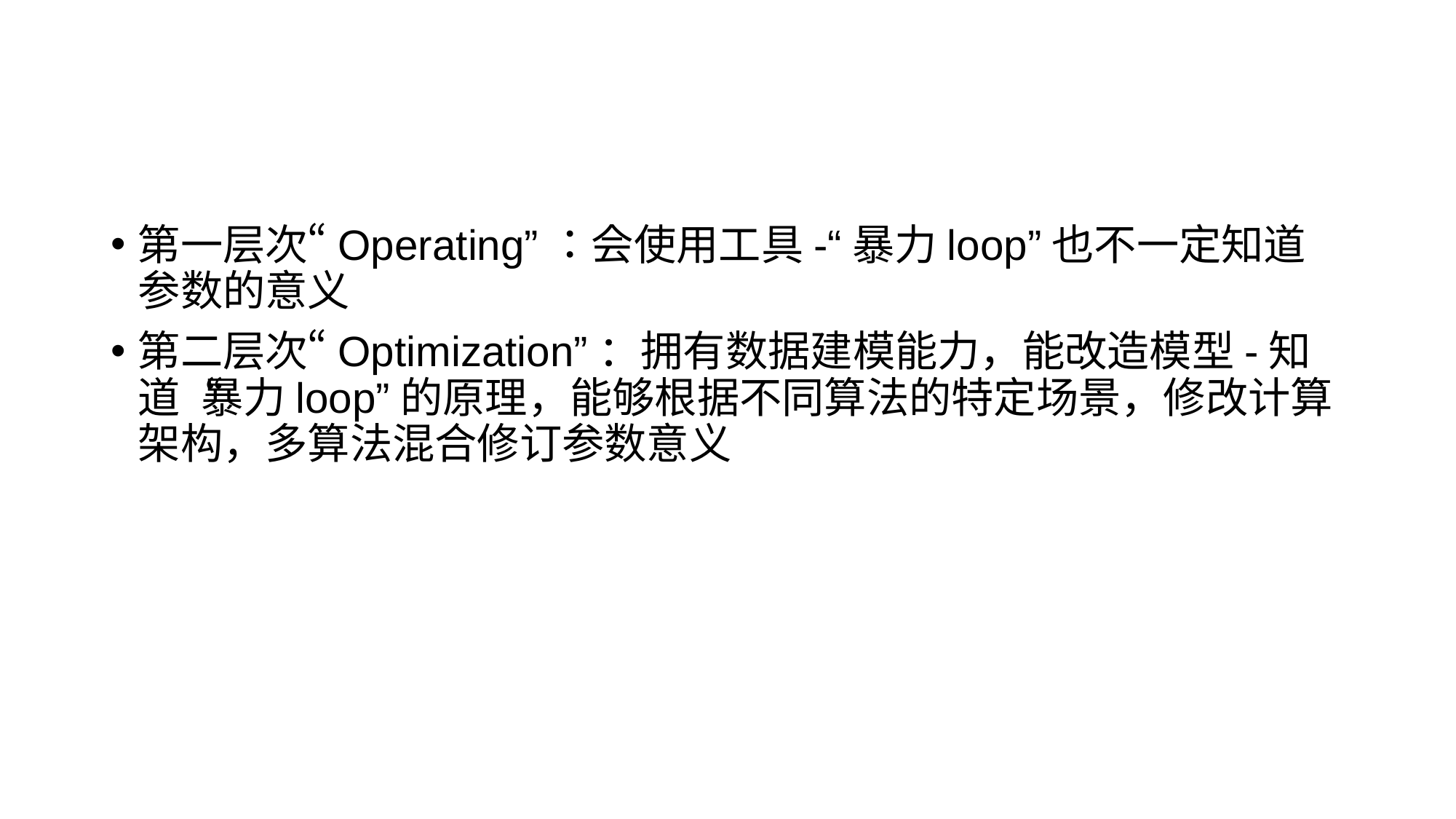

#
第一层次“Operating”：会使用工具-“暴力loop”也不一定知道参数的意义
第二层次“Optimization”：拥有数据建模能力，能改造模型-知道“暴力loop”的原理，能够根据不同算法的特定场景，修改计算架构，多算法混合修订参数意义